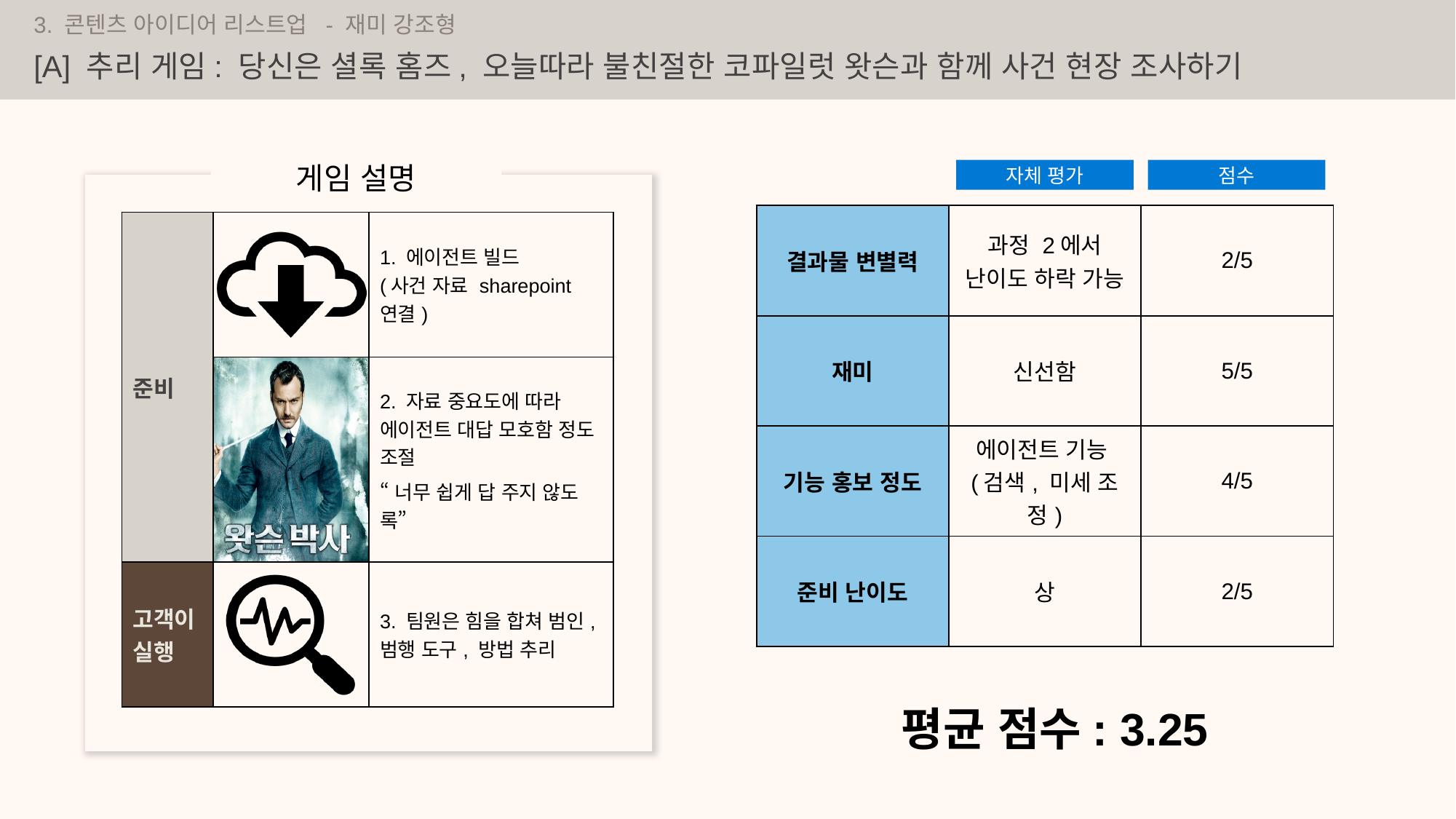

3. 콘텐츠 아이디어 리스트업  - 재미 강조형
# [A] 추리 게임: 당신은 셜록 홈즈, 오늘따라 불친절한 코파일럿 왓슨과 함께 사건 현장 조사하기
게임 설명
자체 평가
점수

| 결과물 변별력 | 과정 2에서 난이도 하락 가능 | 2/5 |
| --- | --- | --- |
| 재미 | 신선함 | 5/5 |
| 기능 홍보 정도 | 에이전트 기능 (검색, 미세 조정) | 4/5 |
| 준비 난이도 | 상 | 2/5 |
| 준비 |  | 1. 에이전트 빌드 (사건 자료 sharepoint 연결) |
| --- | --- | --- |
|  |  | 2. 자료 중요도에 따라 에이전트 대답 모호함 정도 조절 “너무 쉽게 답 주지 않도록” |
| 고객이 실행 |  | 3. 팀원은 힘을 합쳐 범인, 범행 도구, 방법 추리 |
평균 점수: 3.25